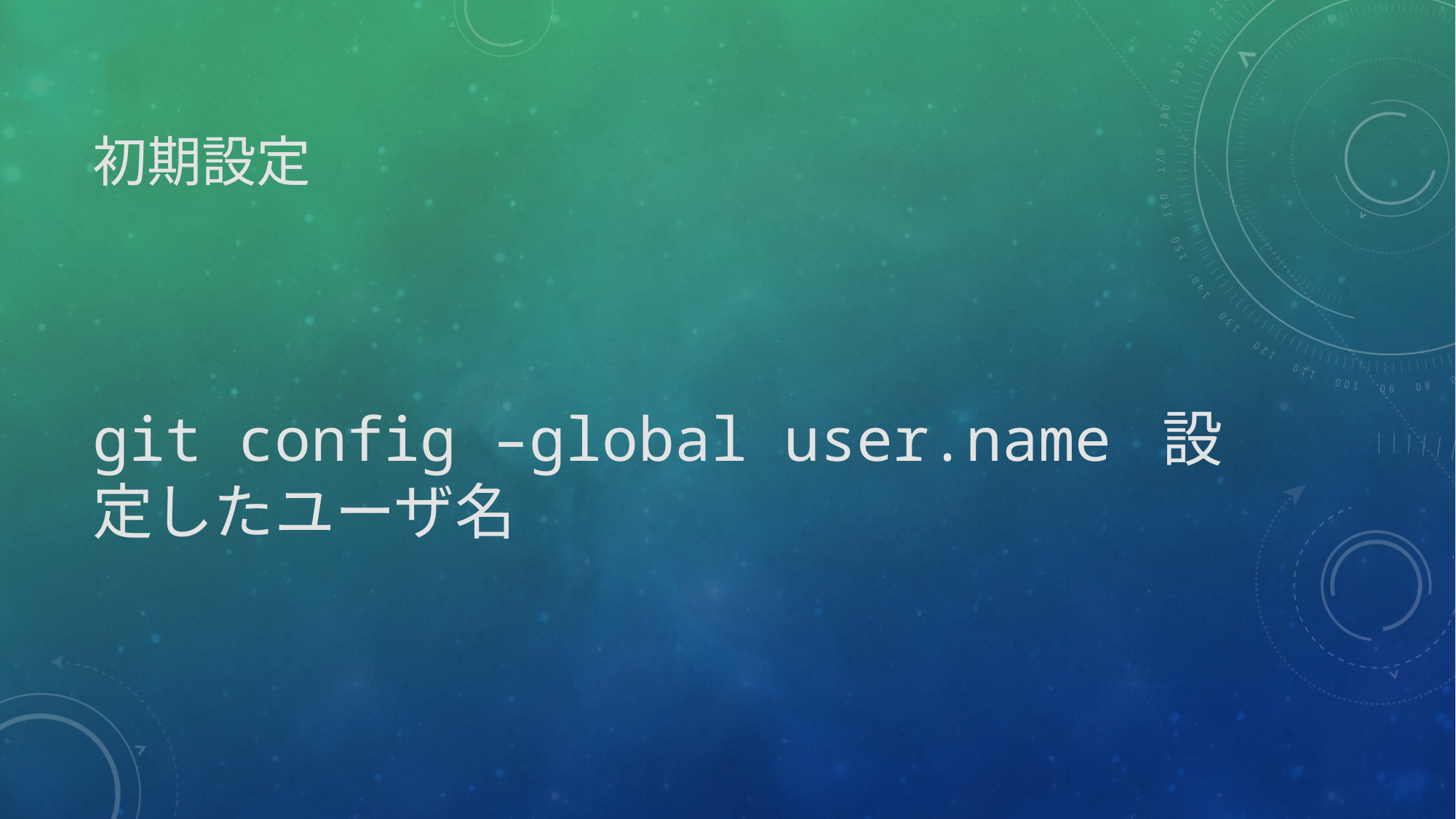

# 初期設定
git config –global user.name 設定したユーザ名